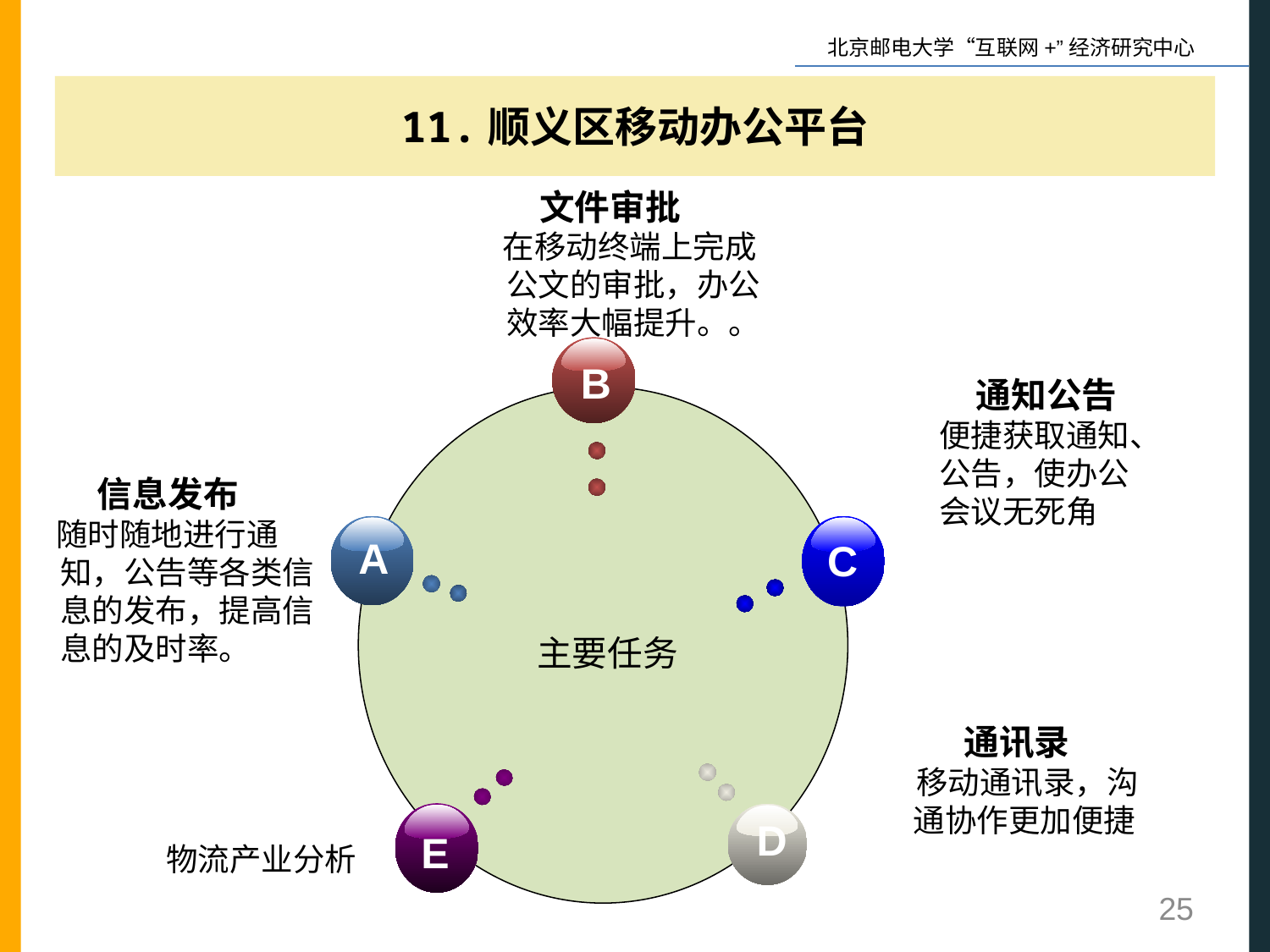

11.顺义区移动办公平台
文件审批
     在移动终端上完成公文的审批，办公效率大幅提升。。

B

信息发布
     随时随地进行通知，公告等各类信息的发布，提高信息的及时率。

A

C

主要任务

E

D
物流产业分析
通知公告
     便捷获取通知、
     公告，使办公
     会议无死角
通讯录
      移动通讯录，沟通协作更加便捷
25